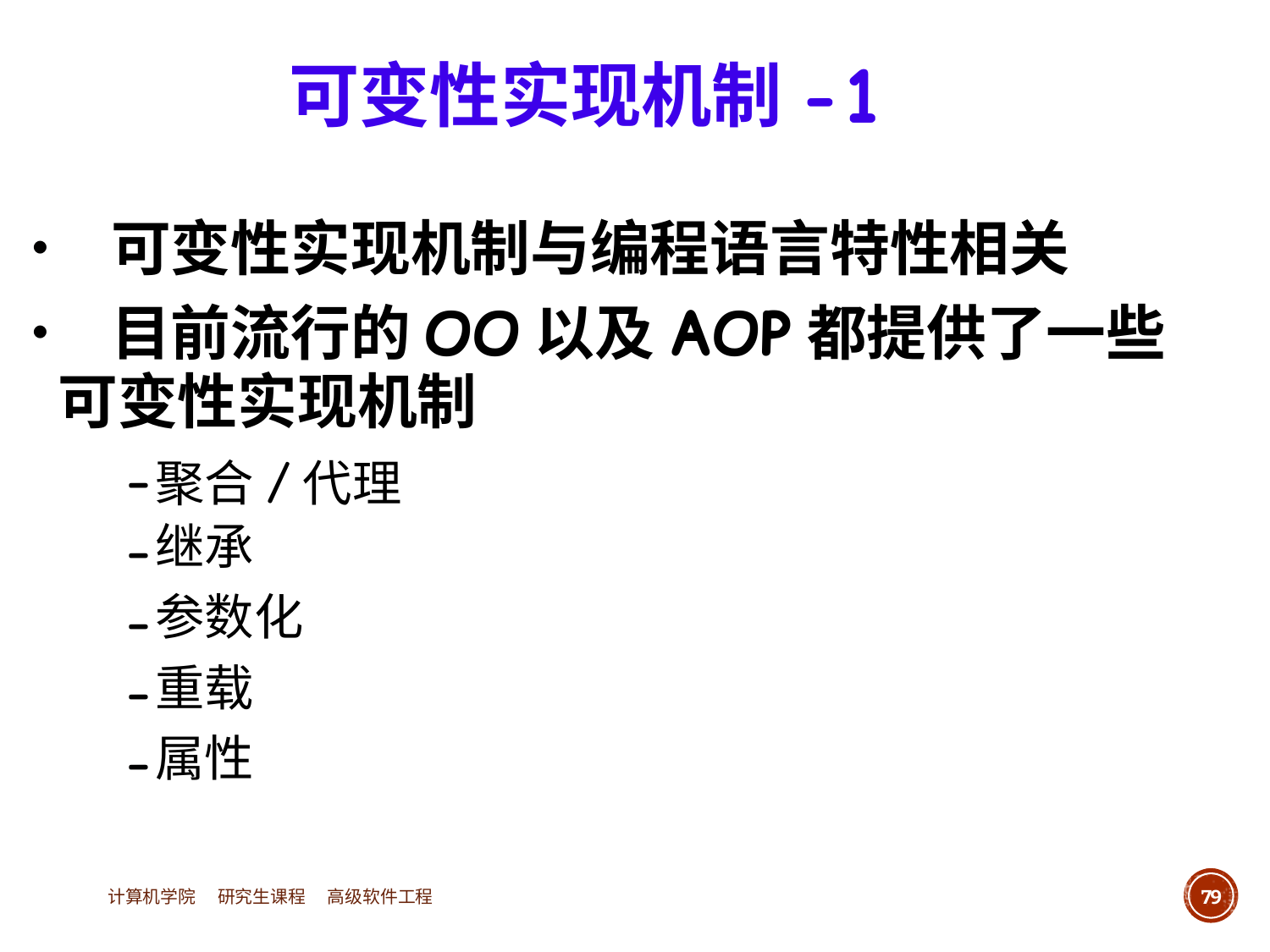

可变性实现机制-1

•  可变性实现机制与编程语言特性相关
•  目前流行的OO以及AOP都提供了一些
	可变性实现机制
–
–
–
–
–
聚合/代理
继承

参数化

重载

属性
计算机学院    研究生课程    高级软件工程
79